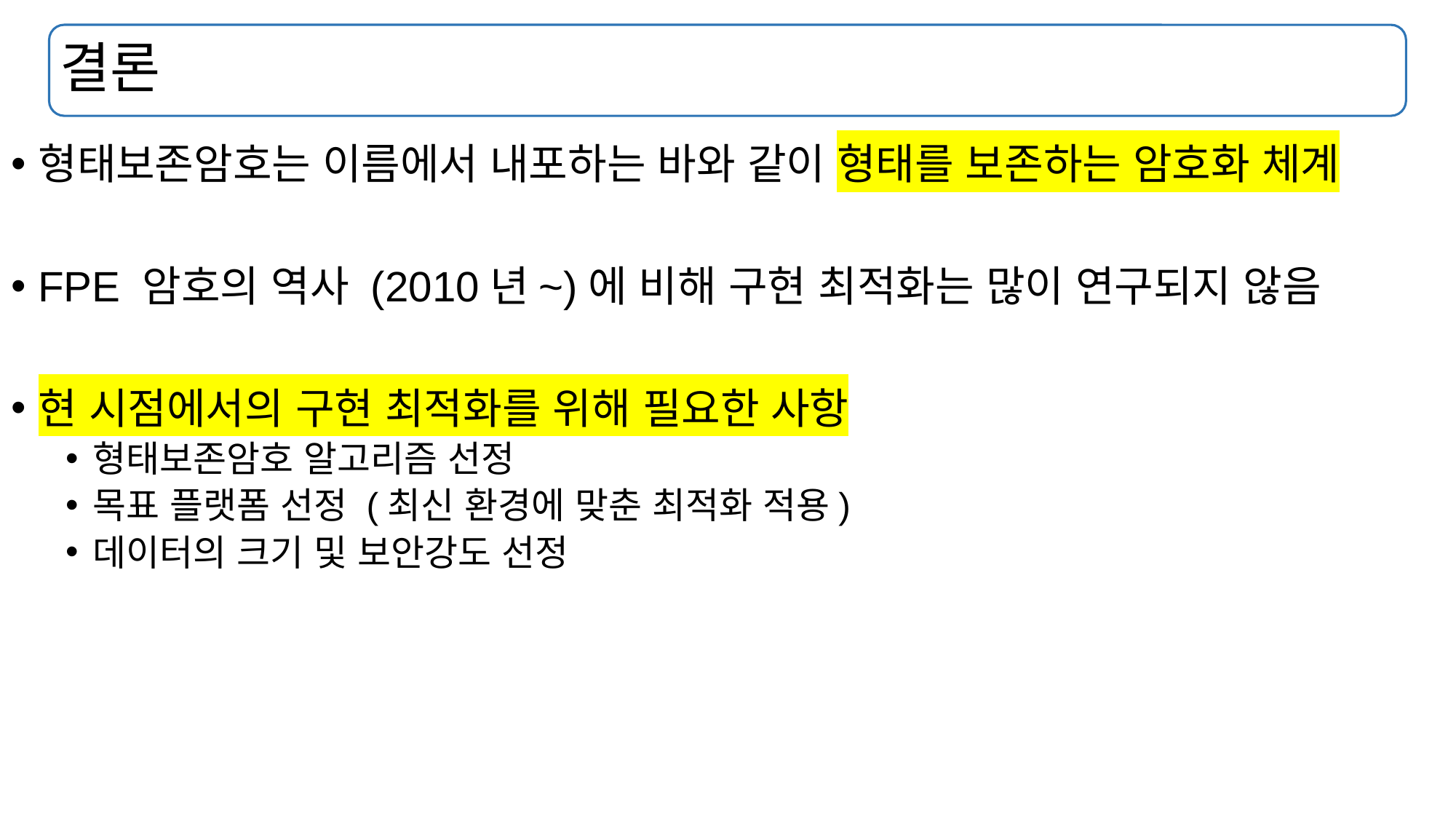

# 결론
형태보존암호는 이름에서 내포하는 바와 같이 형태를 보존하는 암호화 체계

FPE 암호의 역사 (2010년~)에 비해 구현 최적화는 많이 연구되지 않음

현 시점에서의 구현 최적화를 위해 필요한 사항
형태보존암호 알고리즘 선정
목표 플랫폼 선정 (최신 환경에 맞춘 최적화 적용)
데이터의 크기 및 보안강도 선정